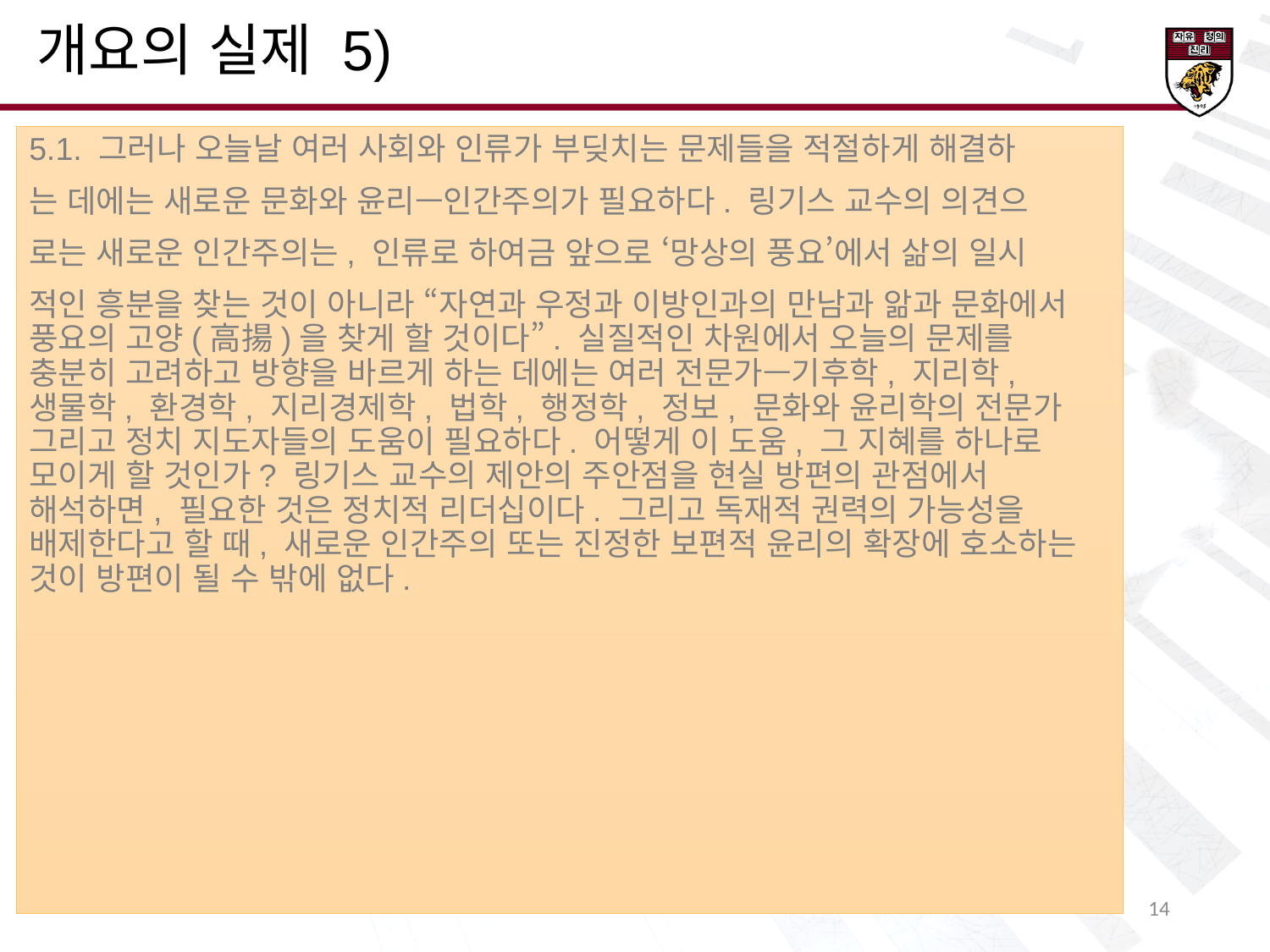

개요의 실제 5)
5.1. 그러나 오늘날 여러 사회와 인류가 부딪치는 문제들을 적절하게 해결하
는 데에는 새로운 문화와 윤리—인간주의가 필요하다. 링기스 교수의 의견으
로는 새로운 인간주의는, 인류로 하여금 앞으로 ‘망상의 풍요’에서 삶의 일시
적인 흥분을 찾는 것이 아니라 “자연과 우정과 이방인과의 만남과 앎과 문화에서 풍요의 고양(高揚)을 찾게 할 것이다”. 실질적인 차원에서 오늘의 문제를 충분히 고려하고 방향을 바르게 하는 데에는 여러 전문가—기후학, 지리학, 생물학, 환경학, 지리경제학, 법학, 행정학, 정보, 문화와 윤리학의 전문가 그리고 정치 지도자들의 도움이 필요하다. 어떻게 이 도움, 그 지혜를 하나로 모이게 할 것인가? 링기스 교수의 제안의 주안점을 현실 방편의 관점에서 해석하면, 필요한 것은 정치적 리더십이다. 그리고 독재적 권력의 가능성을 배제한다고 할 때, 새로운 인간주의 또는 진정한 보편적 윤리의 확장에 호소하는 것이 방편이 될 수 밖에 없다.

14